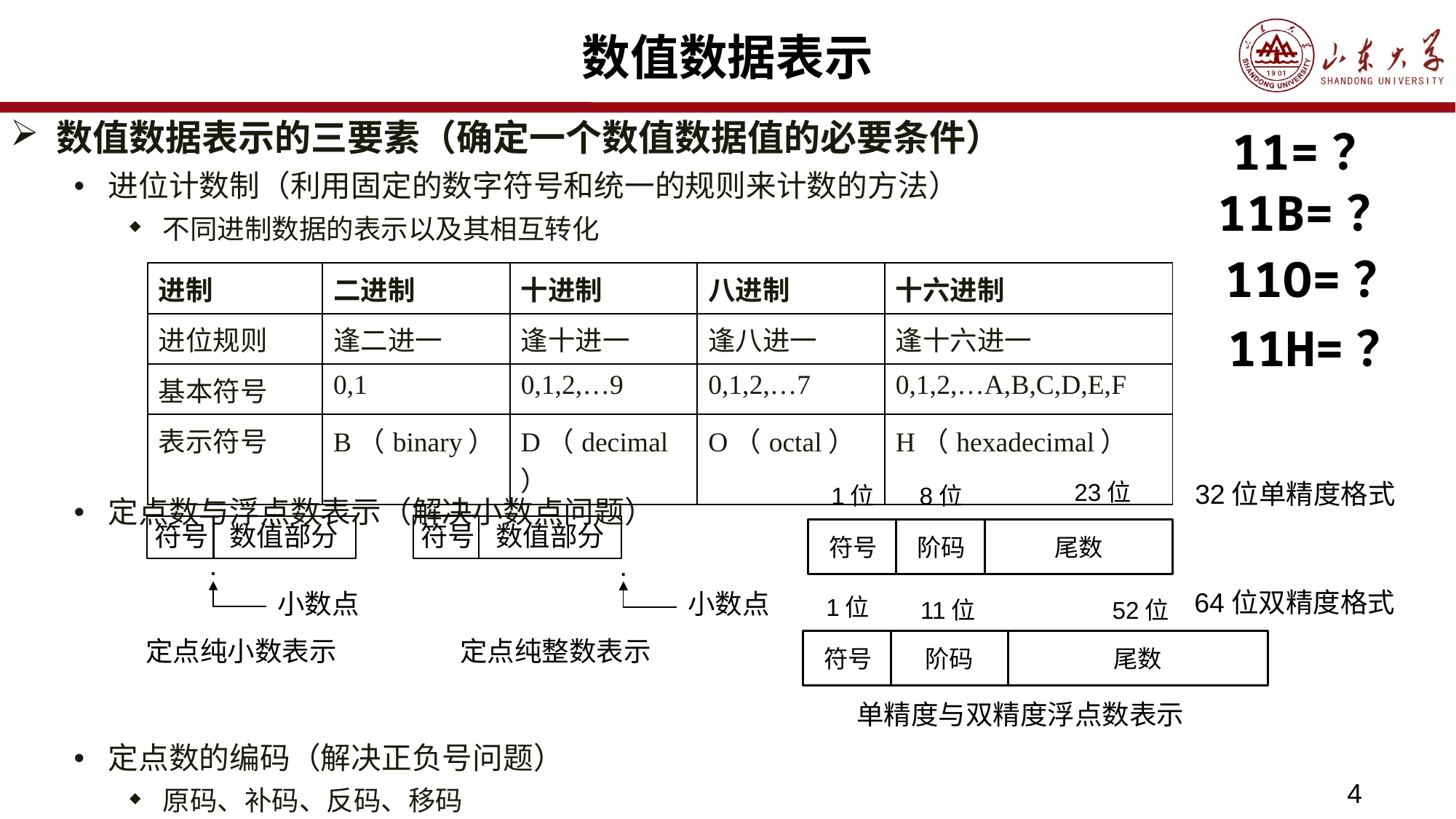

# 数值数据表示
数值数据表示的三要素（确定一个数值数据值的必要条件）
进位计数制（利用固定的数字符号和统一的规则来计数的方法）
不同进制数据的表示以及其相互转化

定点数与浮点数表示（解决小数点问题）

定点数的编码（解决正负号问题）
原码、补码、反码、移码
11=？
11B=？
11O=？
| 进制 | 二进制 | 十进制 | 八进制 | 十六进制 |
| --- | --- | --- | --- | --- |
| 进位规则 | 逢二进一 | 逢十进一 | 逢八进一 | 逢十六进一 |
| 基本符号 | 0,1 | 0,1,2,…9 | 0,1,2,…7 | 0,1,2,…A,B,C,D,E,F |
| 表示符号 | B（binary） | D（decimal） | O（octal） | H（hexadecimal） |
11H=？
23位
1位
8位
符号
阶码
尾数
 32位单精度格式
符号
数值部分
.
小数点
符号
数值部分

.
小数点
64位双精度格式
1位
11位
52位
符号
阶码
尾数
定点纯整数表示
定点纯小数表示
单精度与双精度浮点数表示
4